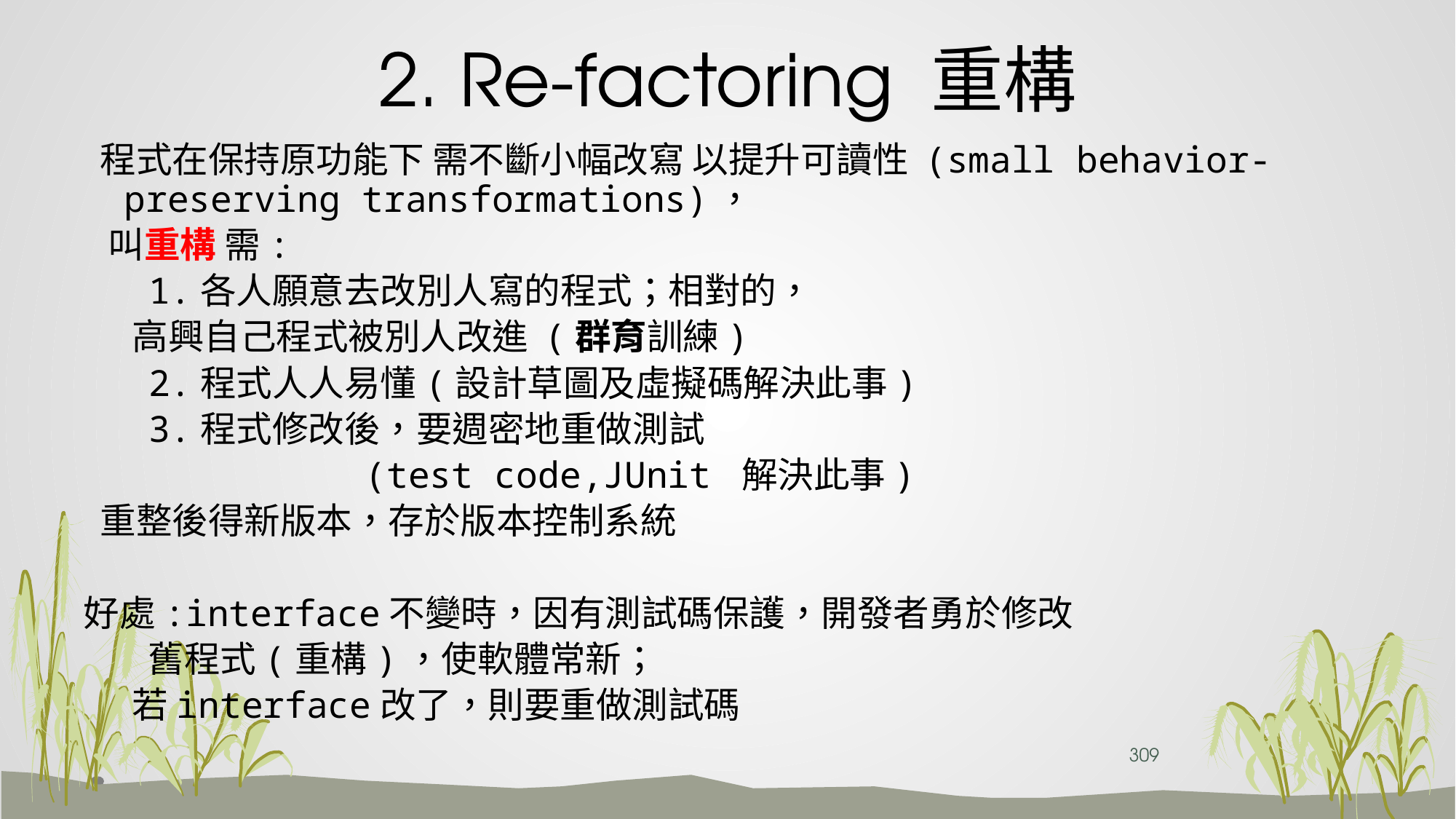

# 2. Re-factoring 重構
 程式在保持原功能下 需不斷小幅改寫 以提升可讀性 (small behavior-preserving transformations)，
  叫重構 需:
   1.各人願意去改別人寫的程式；相對的，
     高興自己程式被別人改進 (群育訓練)
   2.程式人人易懂(設計草圖及虛擬碼解決此事)
   3.程式修改後，要週密地重做測試
             (test code,JUnit 解決此事)
 重整後得新版本，存於版本控制系統

好處:interface不變時，因有測試碼保護，開發者勇於修改
       舊程式(重構)，使軟體常新；
     若interface改了，則要重做測試碼

309